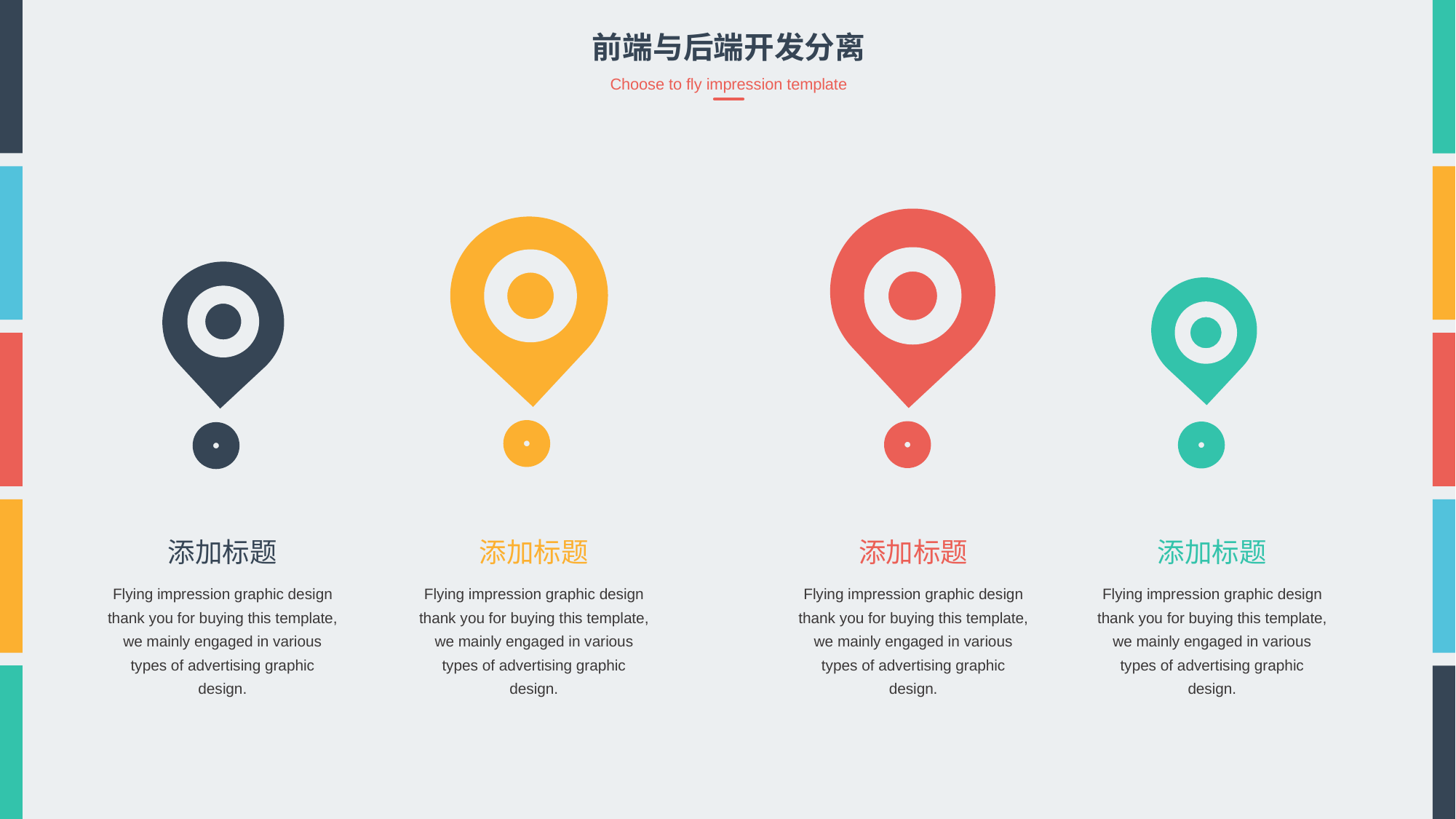

前端与后端开发分离
Choose to fly impression template

添加标题
Flying impression graphic design thank you for buying this template, we mainly engaged in various types of advertising graphic design.

添加标题
Flying impression graphic design thank you for buying this template, we mainly engaged in various types of advertising graphic design.

添加标题
Flying impression graphic design thank you for buying this template, we mainly engaged in various types of advertising graphic design.

添加标题
Flying impression graphic design thank you for buying this template, we mainly engaged in various types of advertising graphic design.